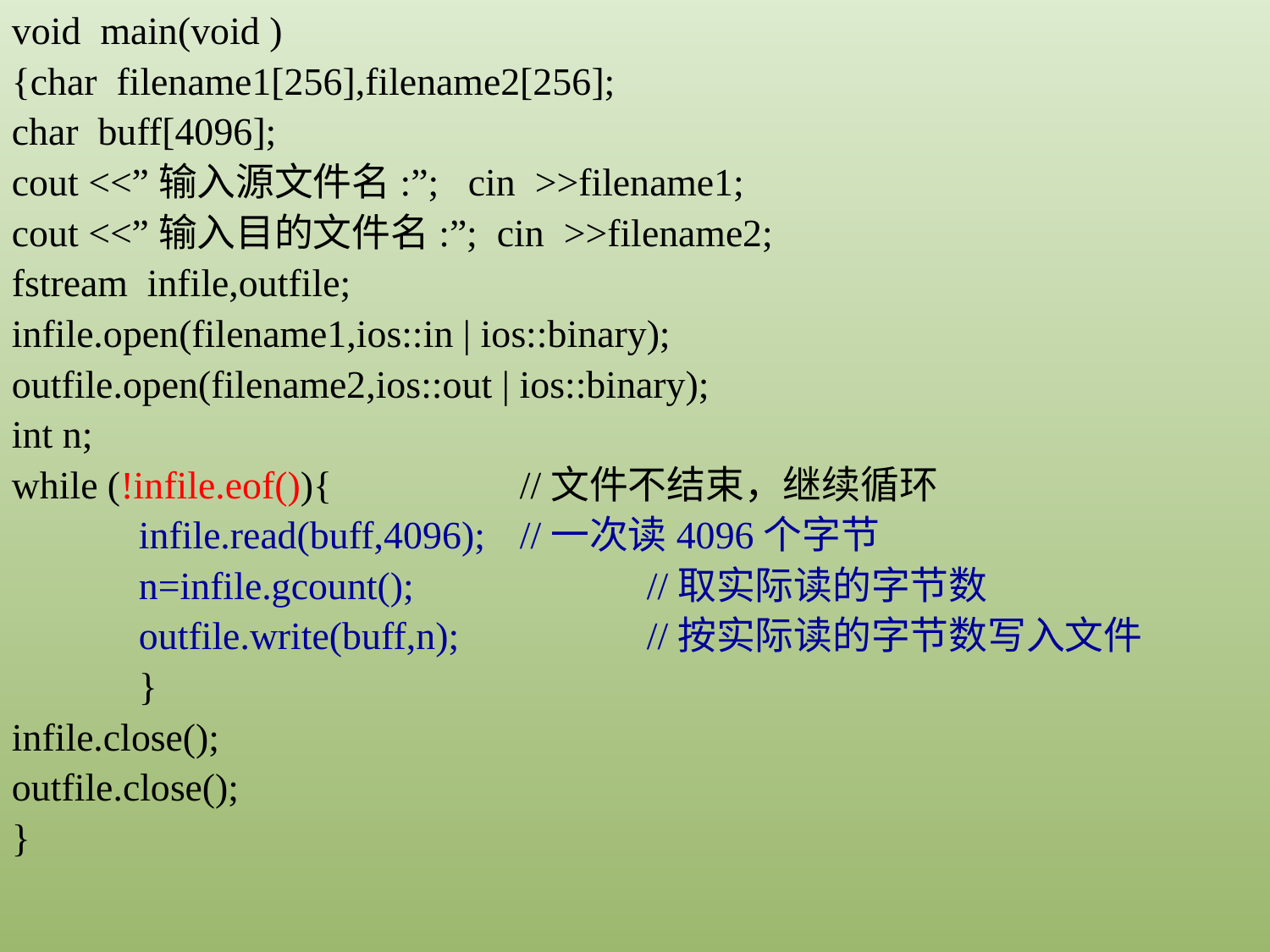

void  main(void )
{char  filename1[256],filename2[256];
char  buff[4096];
cout <<”输入源文件名:”;   cin  >>filename1;
cout <<”输入目的文件名:”;  cin  >>filename2;
fstream  infile,outfile;
infile.open(filename1,ios::in | ios::binary);
outfile.open(filename2,ios::out | ios::binary);
int n;
while (!infile.eof()){		//文件不结束，继续循环
	infile.read(buff,4096);	//一次读4096个字节
	n=infile.gcount();		//取实际读的字节数
	outfile.write(buff,n);		//按实际读的字节数写入文件
	}
infile.close();
outfile.close();
}
919